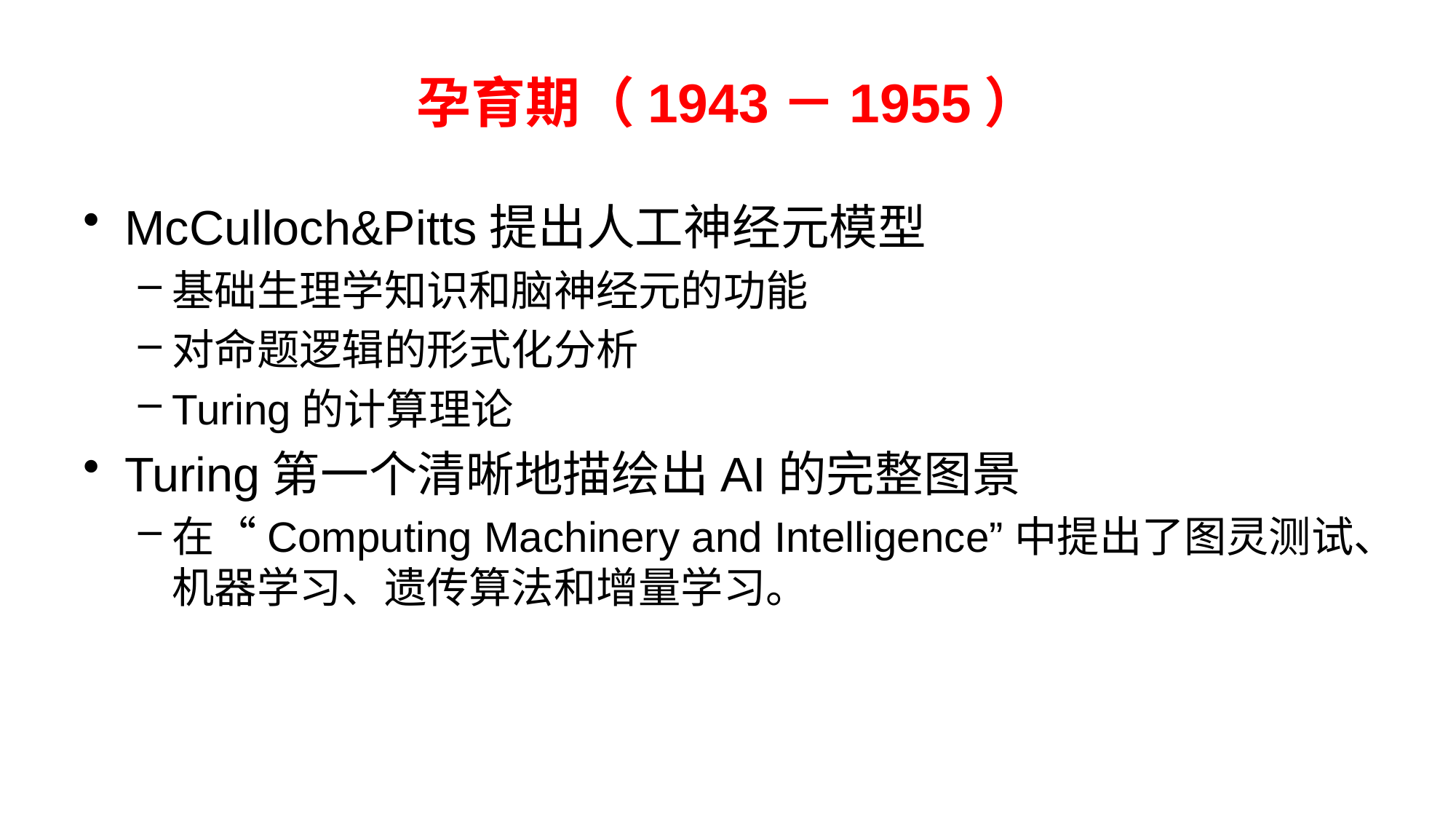

# 孕育期（1943－1955）
McCulloch&Pitts提出人工神经元模型
基础生理学知识和脑神经元的功能
对命题逻辑的形式化分析
Turing的计算理论
Turing第一个清晰地描绘出AI的完整图景
在“Computing Machinery and Intelligence”中提出了图灵测试、机器学习、遗传算法和增量学习。